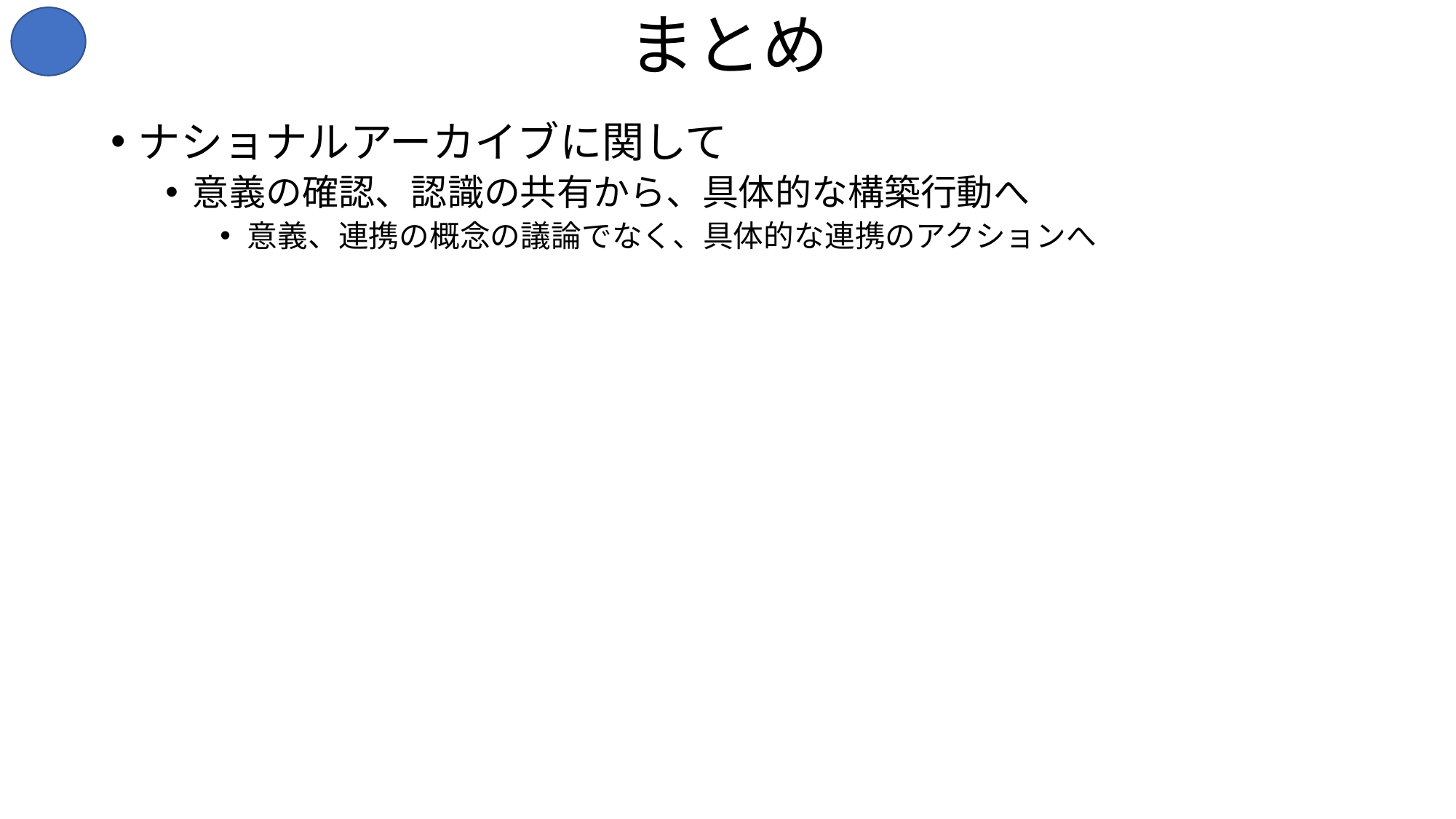

# まとめ

ナショナルアーカイブに関して
意義の確認、認識の共有から、具体的な構築行動へ
意義、連携の概念の議論でなく、具体的な連携のアクションへ